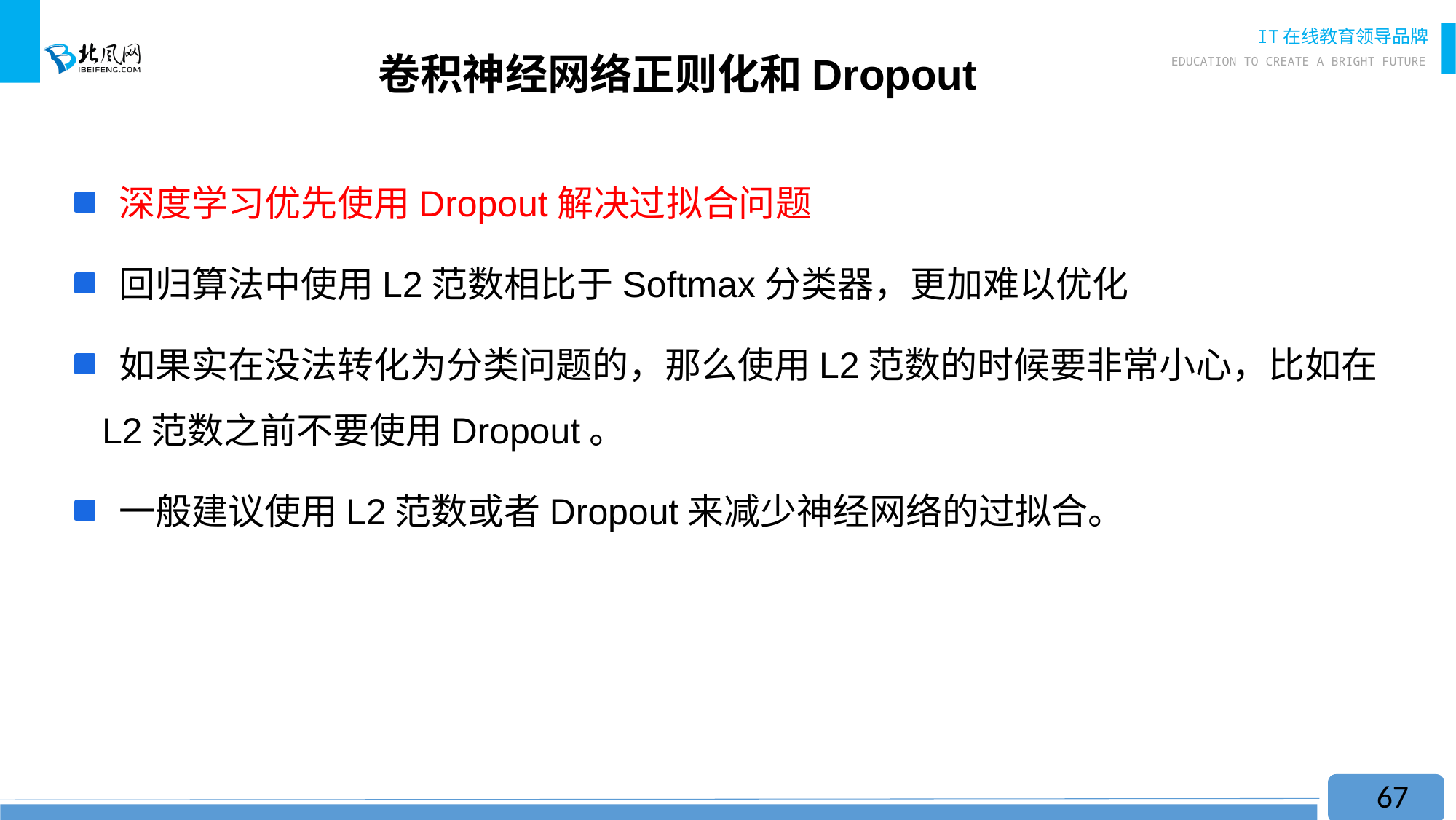

# 卷积神经网络正则化和Dropout
 深度学习优先使用Dropout解决过拟合问题
 回归算法中使用L2范数相比于Softmax分类器，更加难以优化
 如果实在没法转化为分类问题的，那么使用L2范数的时候要非常小心，比如在L2范数之前不要使用Dropout。
 一般建议使用L2范数或者Dropout来减少神经网络的过拟合。